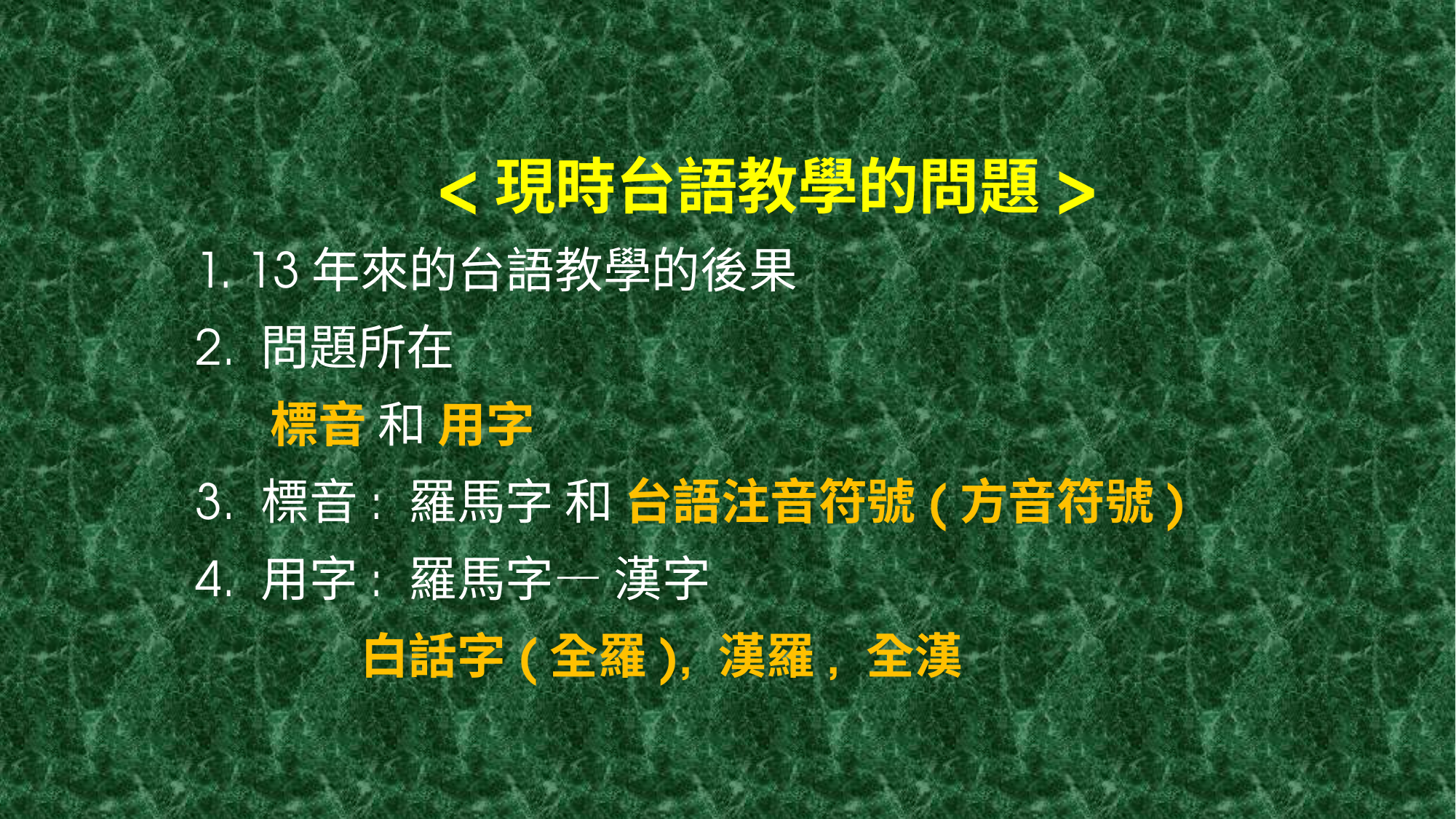

<現時台語教學的問題>
 1. 13年來的台語教學的後果
 2. 問題所在
       標音 和 用字
 3. 標音: 羅馬字 和 台語注音符號(方音符號)
 4. 用字: 羅馬字— 漢字
               白話字(全羅), 漢羅, 全漢